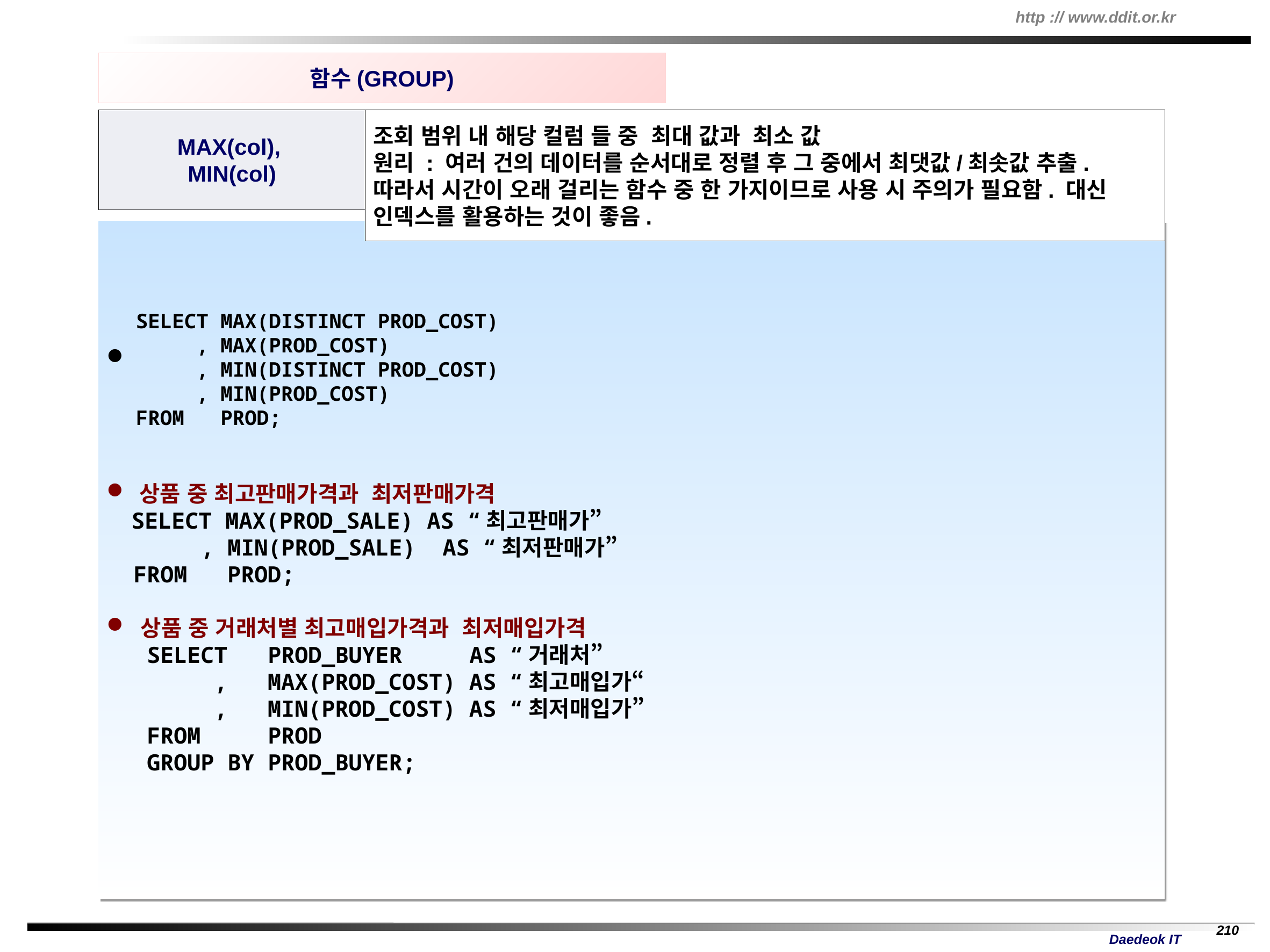

함수(GROUP)
MAX(col),
MIN(col)
조회 범위 내 해당 컬럼 들 중  최대 값과  최소 값
원리 : 여러 건의 데이터를 순서대로 정렬 후 그 중에서 최댓값/최솟값 추출. 따라서 시간이 오래 걸리는 함수 중 한 가지이므로 사용 시 주의가 필요함. 대신 인덱스를 활용하는 것이 좋음.

 상품 중 최고판매가격과  최저판매가격
    SELECT MAX(PROD_SALE) AS “최고판매가”
       , MIN(PROD_SALE)  AS “최저판매가”
  FROM   PROD;

 상품 중 거래처별 최고매입가격과  최저매입가격
SELECT   PROD_BUYER     AS “거래처”
     ,   MAX(PROD_COST) AS “최고매입가“
     ,   MIN(PROD_COST) AS “최저매입가”
FROM     PROD
GROUP BY PROD_BUYER;
SELECT MAX(DISTINCT PROD_COST)
     , MAX(PROD_COST)
     , MIN(DISTINCT PROD_COST)
     , MIN(PROD_COST)
FROM   PROD;